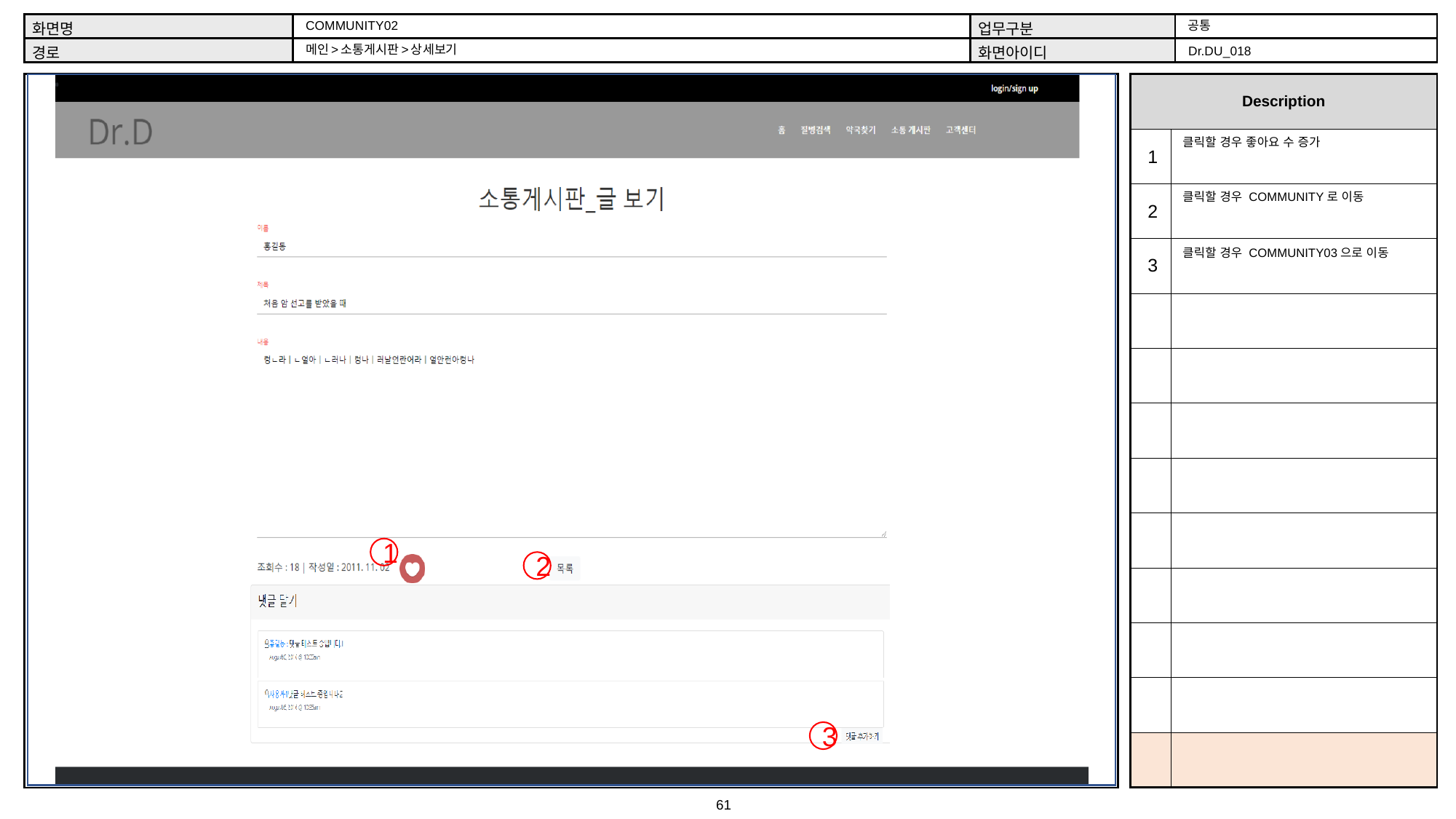

공통
COMMUNITY02
메인>소통게시판>상세보기
Dr.DU_018

클릭할 경우 좋아요 수 증가
1
클릭할 경우 COMMUNITY로 이동
2
클릭할 경우 COMMUNITY03으로 이동
3
1
2
3